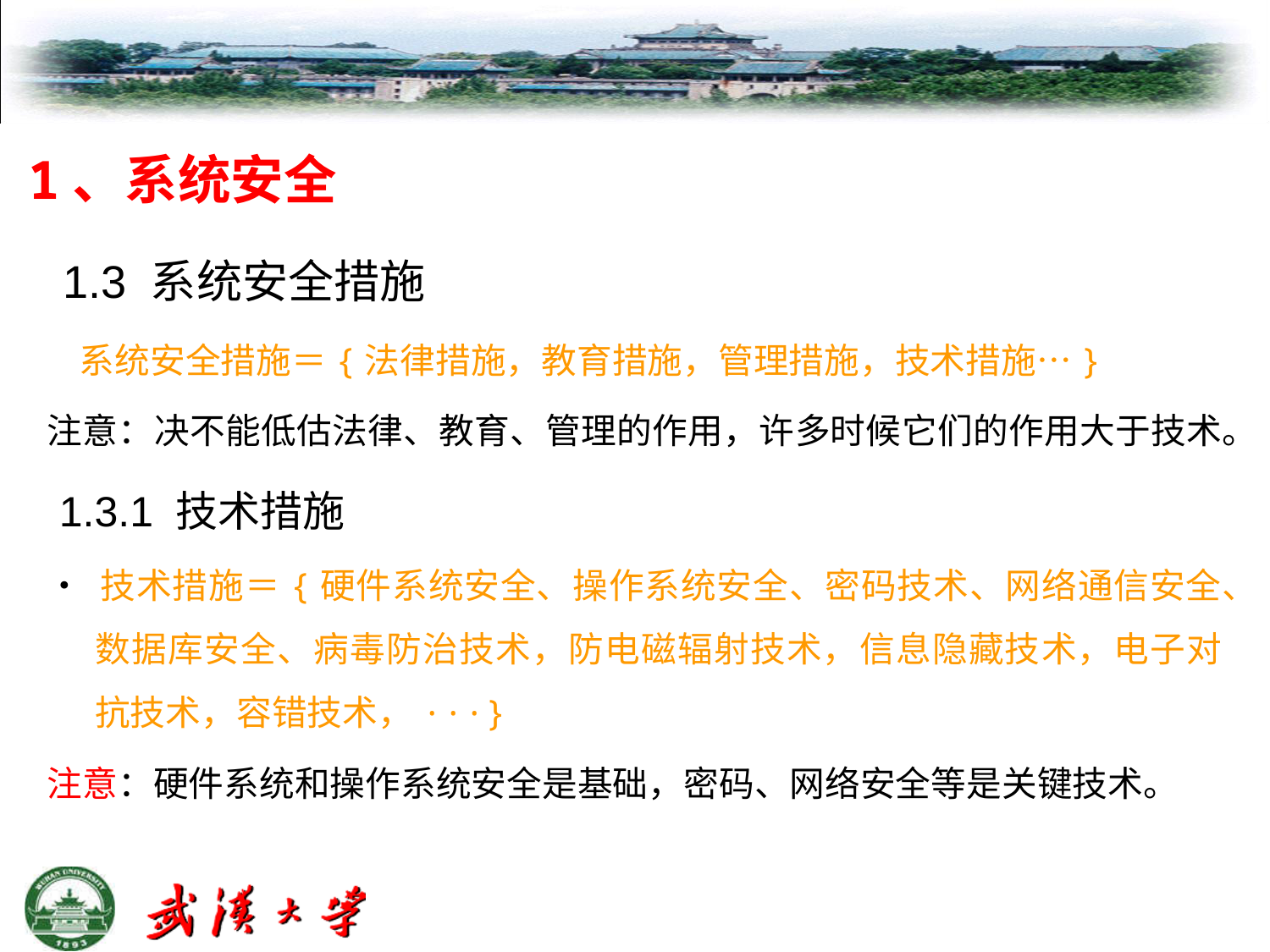

# 1、系统安全
 1.3 系统安全措施
   系统安全措施＝{法律措施，教育措施，管理措施，技术措施…}
注意：决不能低估法律、教育、管理的作用，许多时候它们的作用大于技术。
 1.3.1 技术措施
• 技术措施＝{硬件系统安全、操作系统安全、密码技术、网络通信安全、数据库安全、病毒防治技术，防电磁辐射技术，信息隐藏技术，电子对抗技术，容错技术，···}
注意：硬件系统和操作系统安全是基础，密码、网络安全等是关键技术。